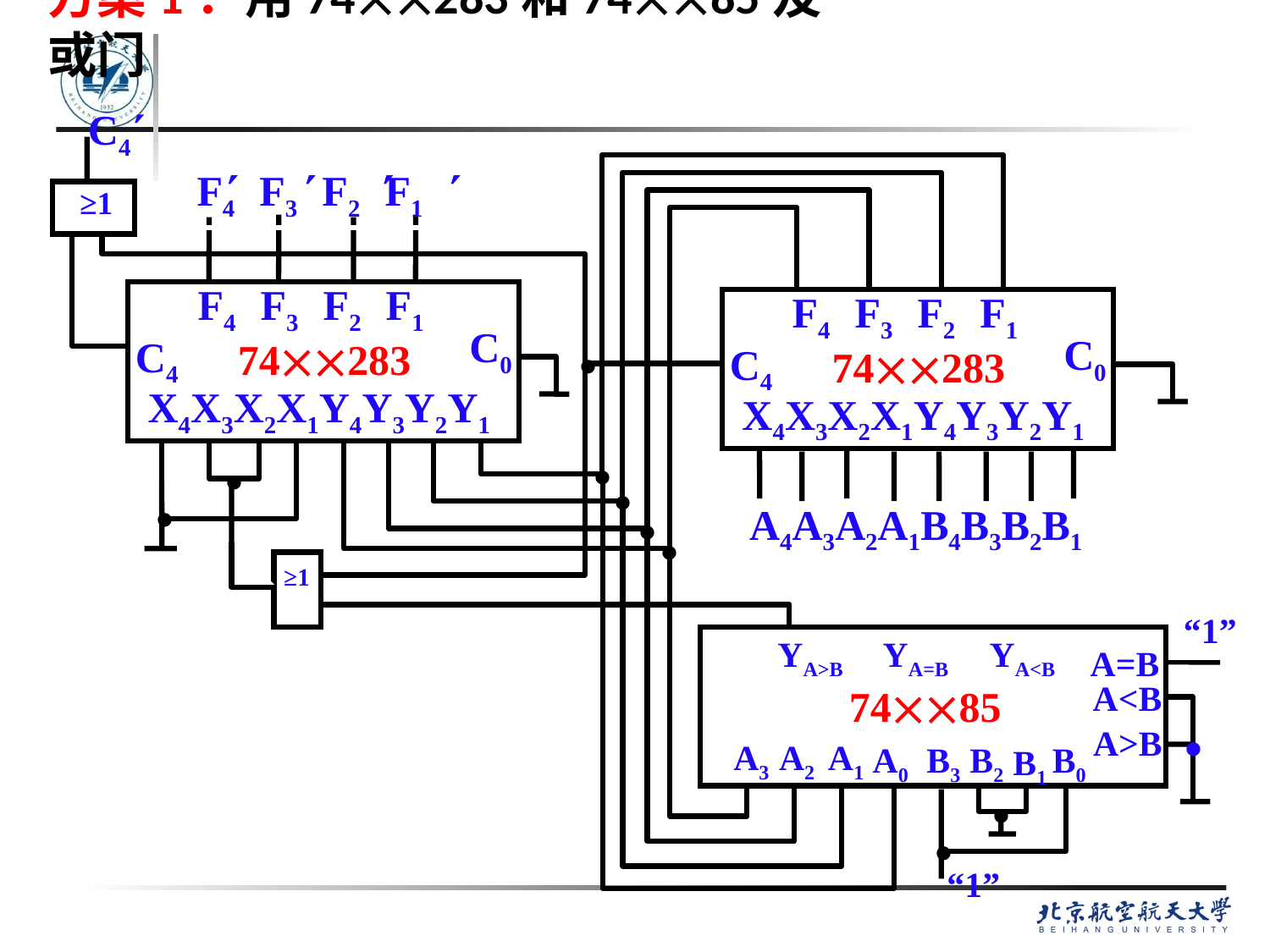

# 方案1：用74××283和74××85及或门
C4′

≥1

.

 ′      ′      ′     ′
F4    F3    F2    F1

F4    F3    F2    F1

C0
C4
74××283

X4X3X2X1Y4Y3Y2Y1

F4    F3    F2    F1

C0
C4
74××283

X4X3X2X1Y4Y3Y2Y1

.

≥1
.
.

“1”
.
.
.

A4A3A2A1B4B3B2B1

“1”

.

YA>B
YA=B
YA<B

A=B
A<B
74××85
A>B
A3
A2
A1
A0
B3
B2
B0
B1
.
.

“1”